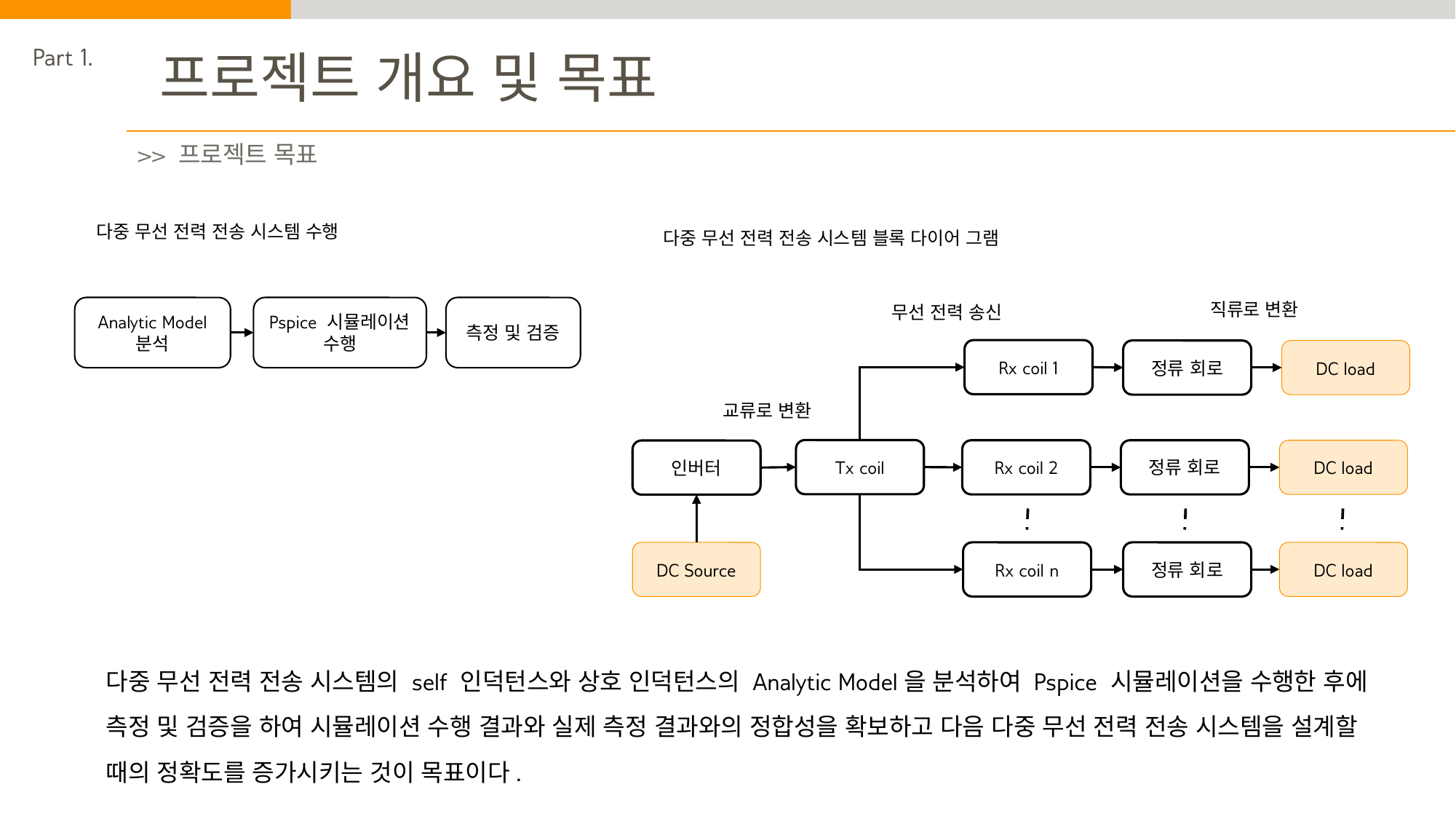

Part 1.
프로젝트 개요 및 목표
>> 프로젝트 목표
다중 무선 전력 전송 시스템 수행
다중 무선 전력 전송 시스템 블록 다이어 그램
     직류로 변환
무선 전력 송신
Analytic Model 분석
Pspice 시뮬레이션 수행
측정 및 검증
Rx coil 1
정류 회로
DC load
    교류로 변환
Tx coil
Rx coil 2
정류 회로
DC load
인버터
DC Source
Rx coil n
정류 회로
DC load
다중 무선 전력 전송 시스템의 self 인덕턴스와 상호 인덕턴스의 Analytic Model을 분석하여 Pspice 시뮬레이션을 수행한 후에 측정 및 검증을 하여 시뮬레이션 수행 결과와 실제 측정 결과와의 정합성을 확보하고 다음 다중 무선 전력 전송 시스템을 설계할 때의 정확도를 증가시키는 것이 목표이다.